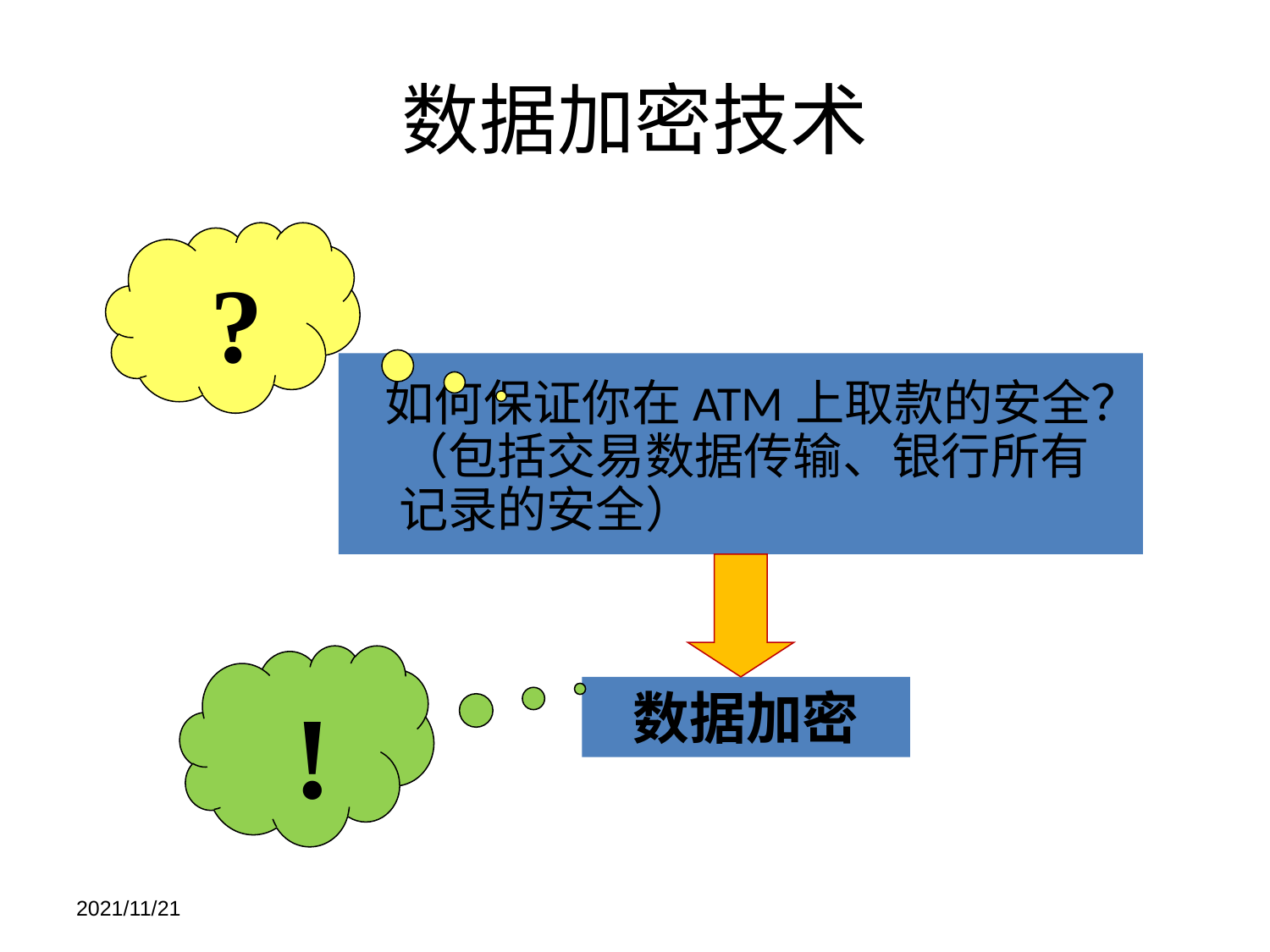

# 数据加密技术
 ?
  如何保证你在ATM上取款的安全？（包括交易数据传输、银行所有记录的安全）

 !
数据加密
2021/11/21